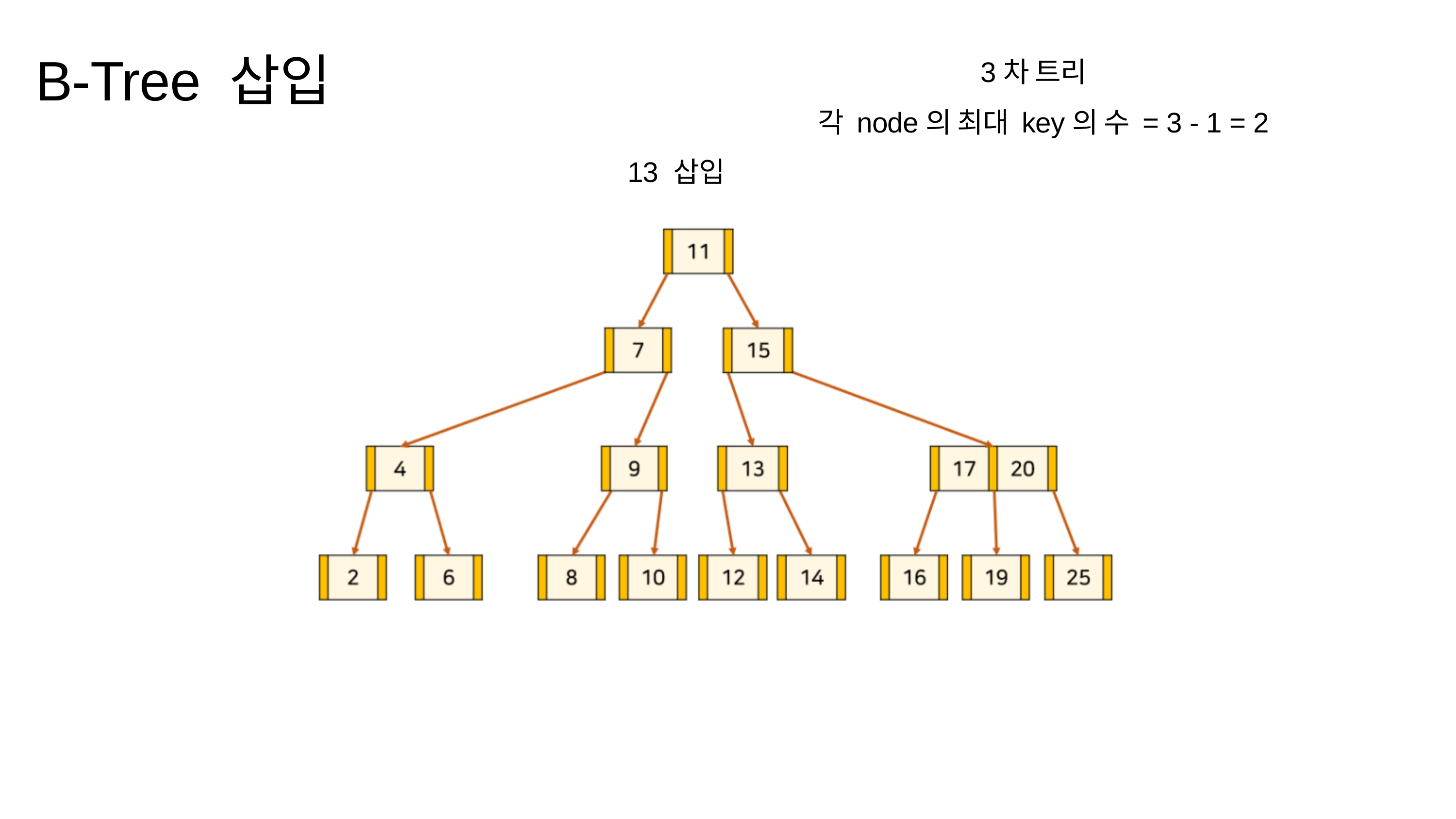

B-Tree 삽입
3차 트리
각 node의 최대 key의 수 = 3 - 1 = 2

13 삽입